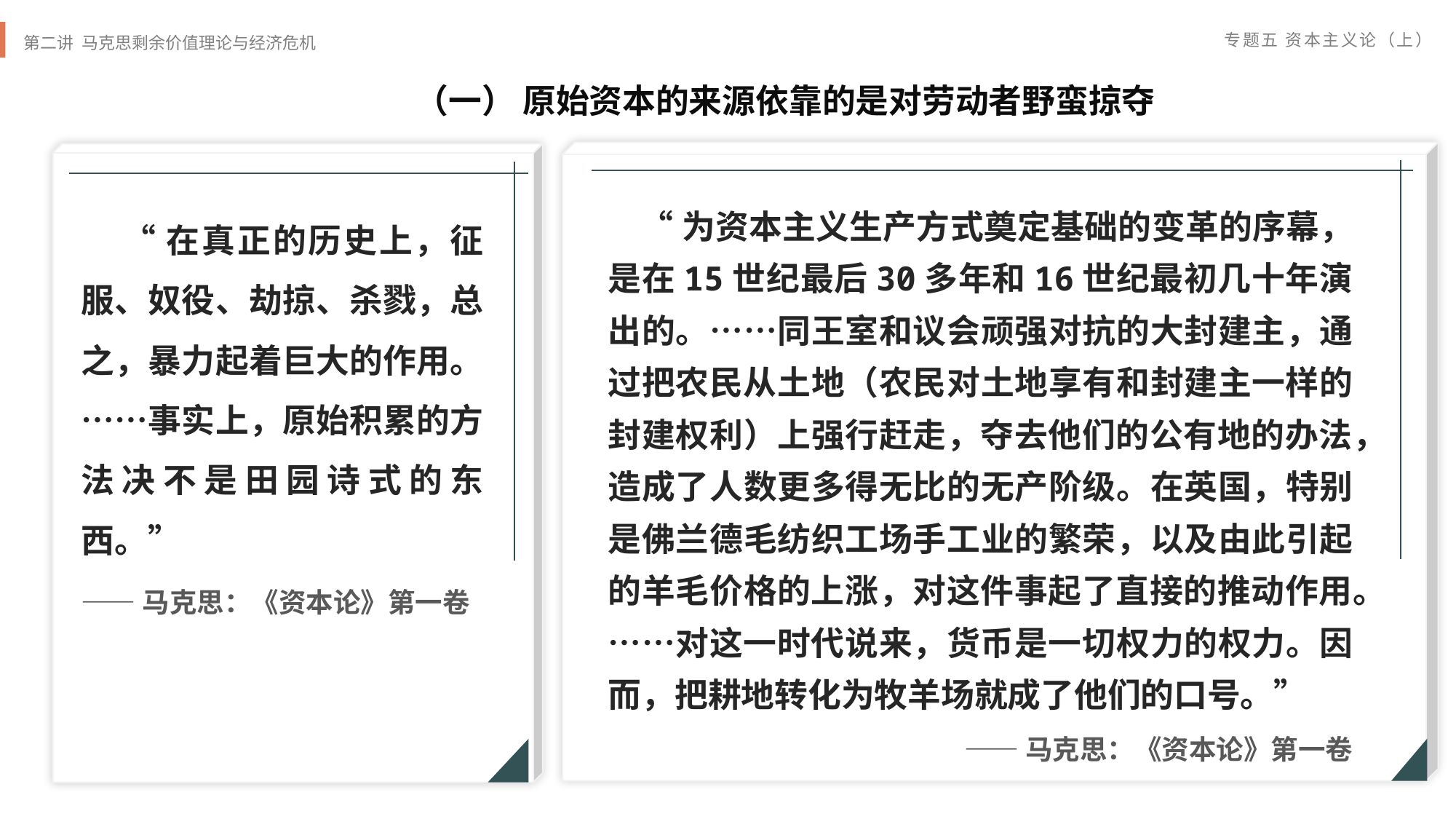

第二讲  马克思剩余价值理论与经济危机
专题五 资本主义论（上）
（一） 原始资本的来源依靠的是对劳动者野蛮掠夺

    “为资本主义生产方式奠定基础的变革的序幕，是在15世纪最后30多年和16世纪最初几十年演出的。……同王室和议会顽强对抗的大封建主，通过把农民从土地（农民对土地享有和封建主一样的封建权利）上强行赶走，夺去他们的公有地的办法，造成了人数更多得无比的无产阶级。在英国，特别是佛兰德毛纺织工场手工业的繁荣，以及由此引起的羊毛价格的上涨，对这件事起了直接的推动作用。……对这一时代说来，货币是一切权力的权力。因而，把耕地转化为牧羊场就成了他们的口号。”
——马克思：《资本论》第一卷
    “在真正的历史上，征服、奴役、劫掠、杀戮，总之，暴力起着巨大的作用。……事实上，原始积累的方法决不是田园诗式的东西。”
——马克思：《资本论》第一卷